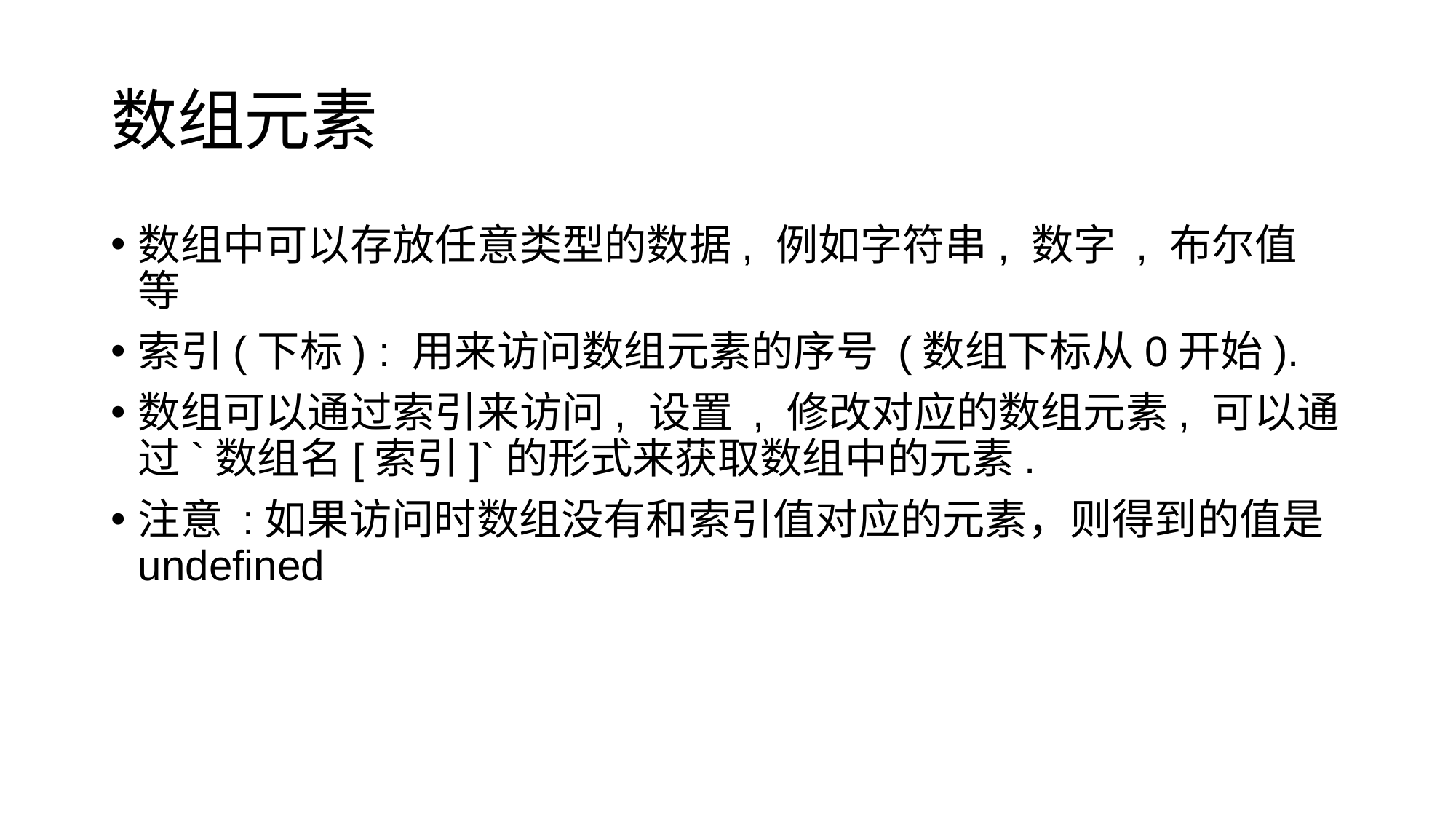

# 数组元素
数组中可以存放任意类型的数据, 例如字符串, 数字 , 布尔值 等
索引(下标) : 用来访问数组元素的序号 (数组下标从0开始).
数组可以通过索引来访问, 设置 , 修改对应的数组元素, 可以通过`数组名[索引]`的形式来获取数组中的元素.
注意 :如果访问时数组没有和索引值对应的元素，则得到的值是undefined